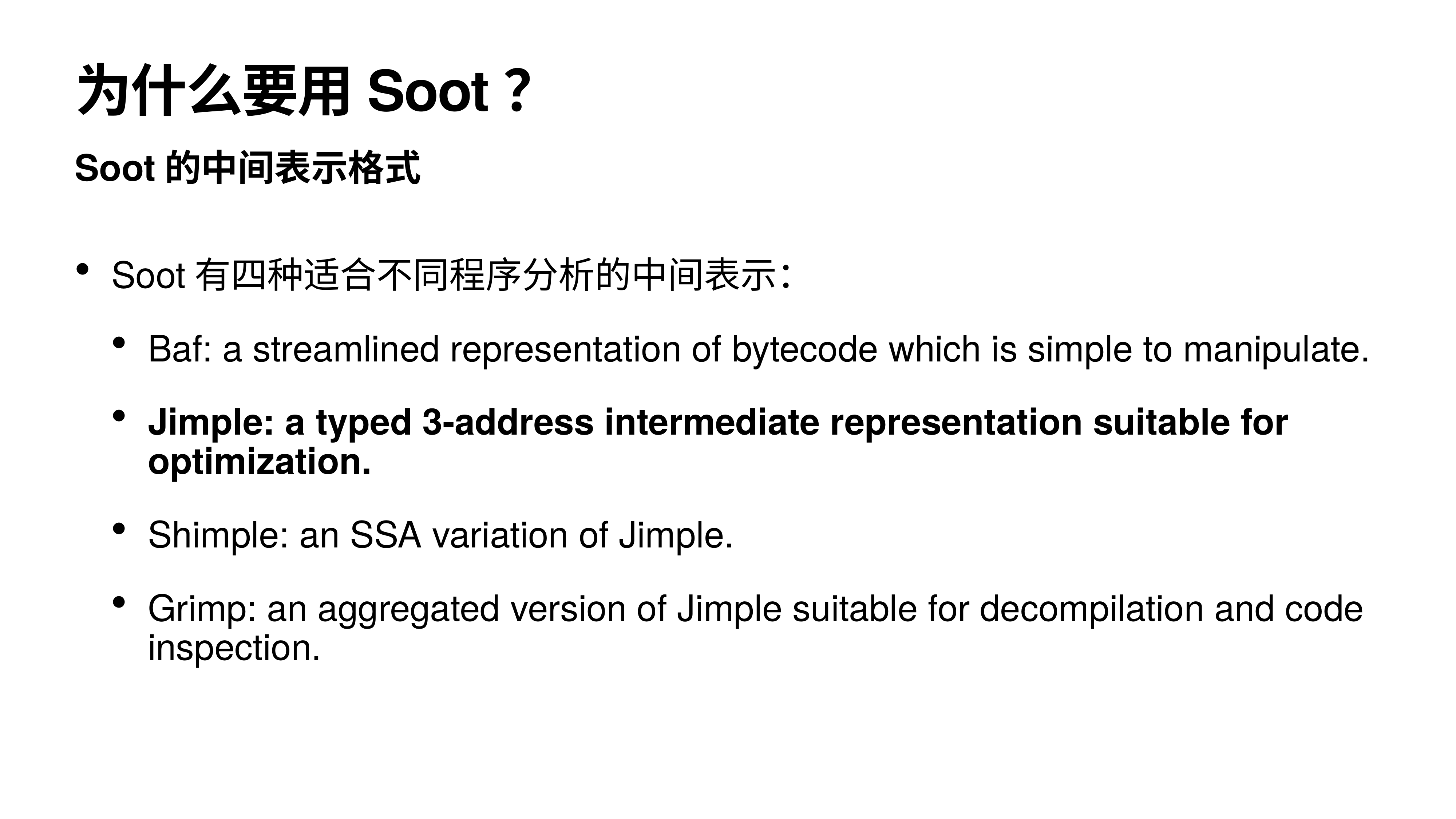

# 为什么要用Soot？
Soot的中间表示格式
Soot有四种适合不同程序分析的中间表示：
Baf: a streamlined representation of bytecode which is simple to manipulate.
Jimple: a typed 3-address intermediate representation suitable for optimization.
Shimple: an SSA variation of Jimple.
Grimp: an aggregated version of Jimple suitable for decompilation and code inspection.